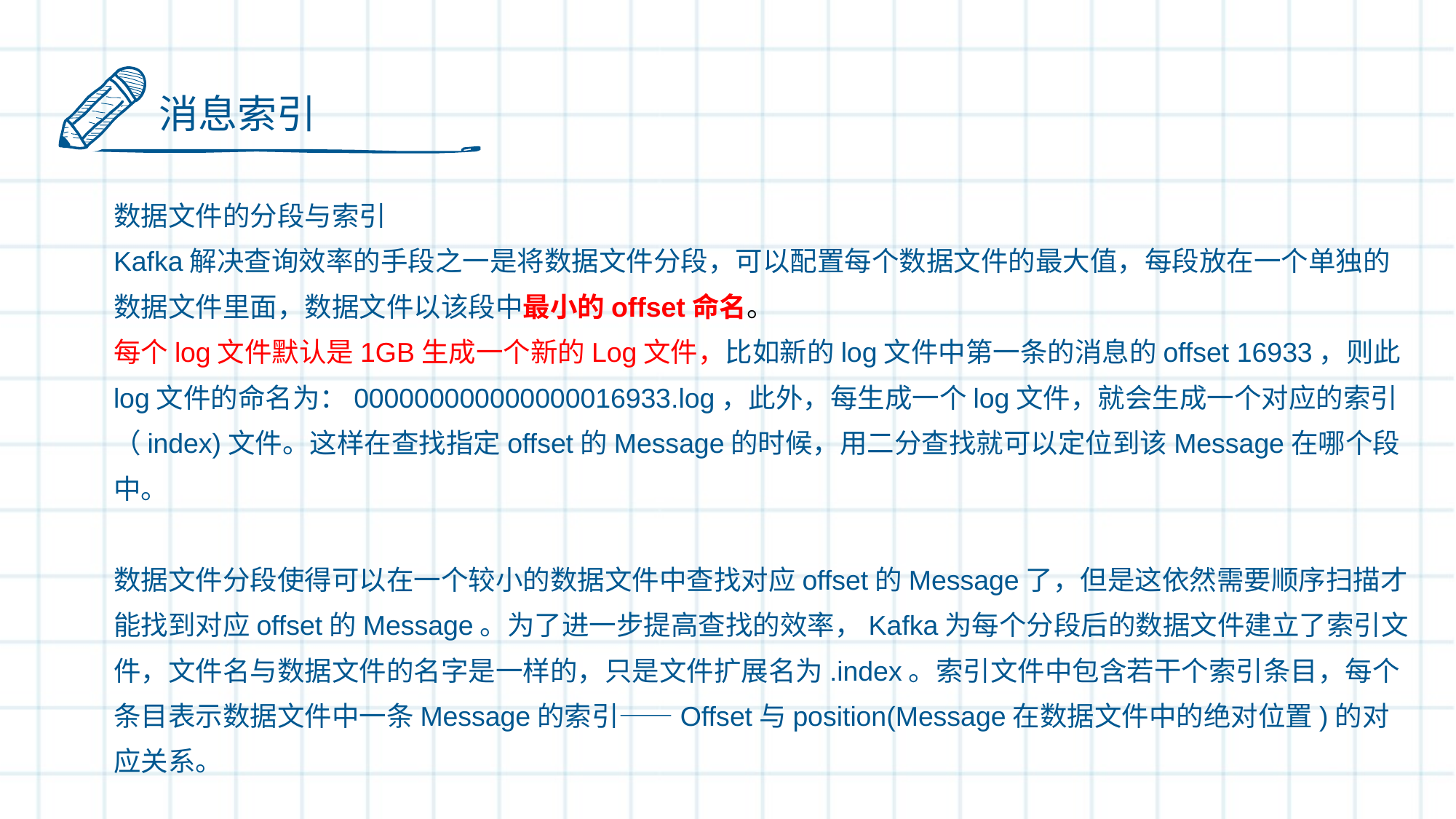

消息索引

数据文件的分段与索引
Kafka解决查询效率的手段之一是将数据文件分段，可以配置每个数据文件的最大值，每段放在一个单独的数据文件里面，数据文件以该段中最小的offset命名。
每个log文件默认是1GB生成一个新的Log文件，比如新的log文件中第一条的消息的offset 16933，则此log文件的命名为：000000000000000016933.log，此外，每生成一个log文件，就会生成一个对应的索引（index)文件。这样在查找指定offset的Message的时候，用二分查找就可以定位到该Message在哪个段中。

数据文件分段使得可以在一个较小的数据文件中查找对应offset的Message了，但是这依然需要顺序扫描才能找到对应offset的Message。为了进一步提高查找的效率，Kafka为每个分段后的数据文件建立了索引文件，文件名与数据文件的名字是一样的，只是文件扩展名为.index。索引文件中包含若干个索引条目，每个条目表示数据文件中一条Message的索引——Offset与position(Message在数据文件中的绝对位置)的对应关系。